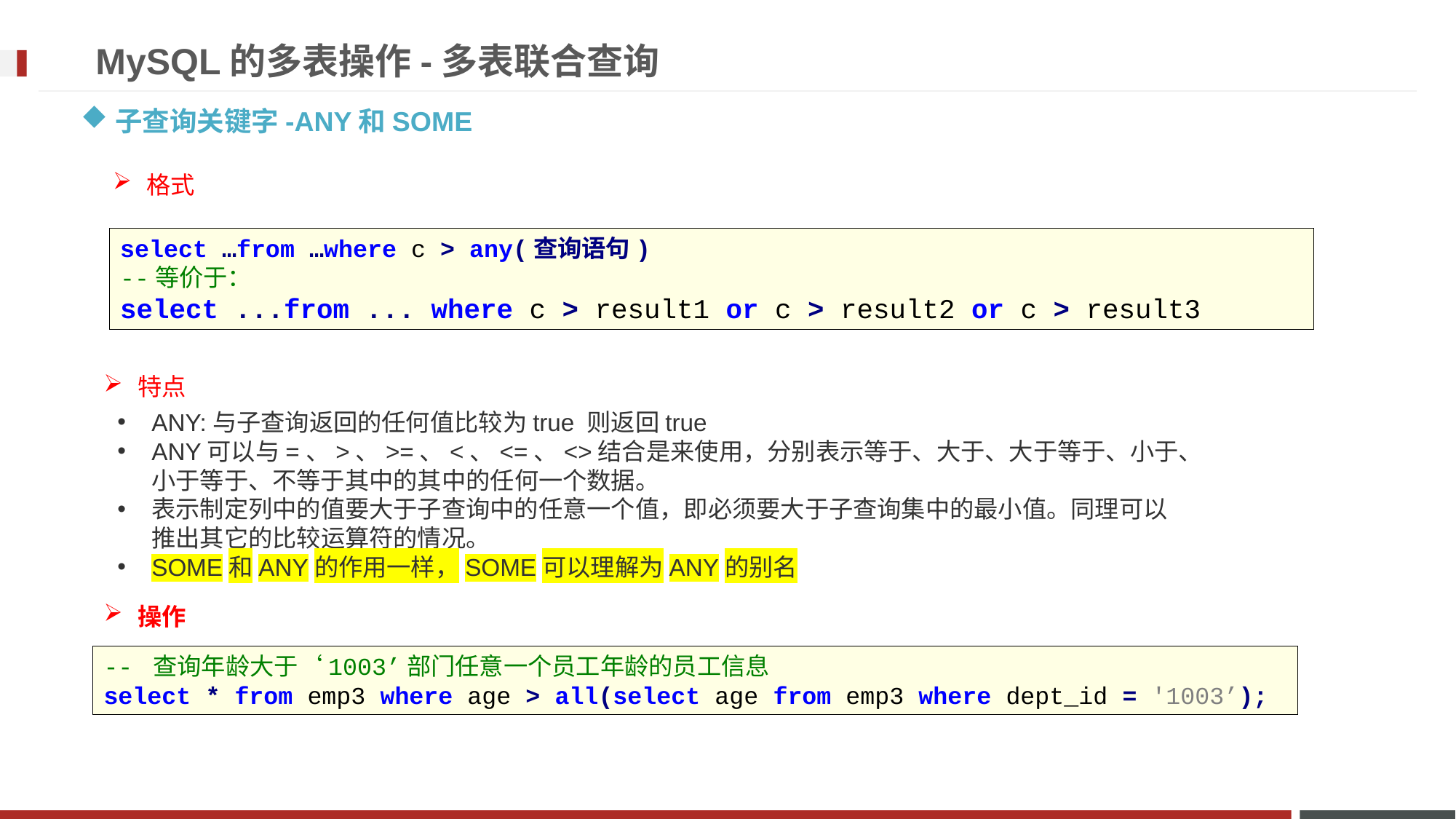

# MySQL的多表操作-多表联合查询
子查询关键字-ANY和SOME

格式
select …from …where c > any(查询语句)
--等价于：
select ...from ... where c > result1 or c > result2 or c > result3

特点
ANY:与子查询返回的任何值比较为true 则返回true
ANY可以与=、>、>=、<、<=、<>结合是来使用，分别表示等于、大于、大于等于、小于、小于等于、不等于其中的其中的任何一个数据。
表示制定列中的值要大于子查询中的任意一个值，即必须要大于子查询集中的最小值。同理可以推出其它的比较运算符的情况。
SOME和ANY的作用一样，SOME可以理解为ANY的别名

操作
-- 查询年龄大于‘1003’部门任意一个员工年龄的员工信息
select * from emp3 where age > all(select age from emp3 where dept_id = '1003’);